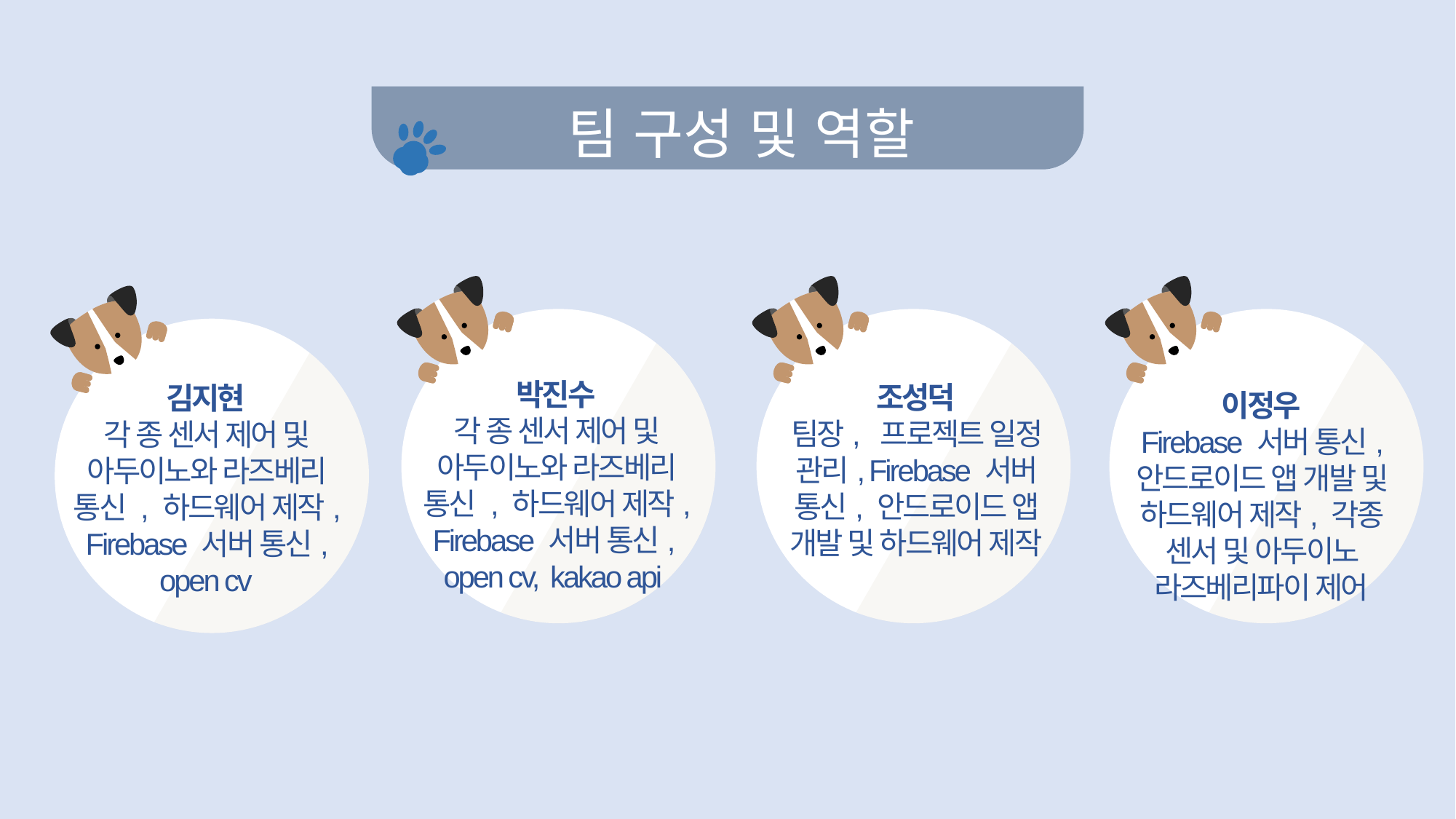

팀 구성 및 역할

박진수
각 종 센서 제어 및 아두이노와 라즈베리 통신 , 하드웨어 제작, Firebase 서버 통신,  open cv,  kakao api
조성덕
팀장,  프로젝트 일정 관리, Firebase 서버 통신, 안드로이드 앱 개발 및 하드웨어 제작
김지현
각 종 센서 제어 및 아두이노와 라즈베리 통신 , 하드웨어 제작, Firebase 서버 통신, open cv
이정우
Firebase 서버 통신, 안드로이드 앱 개발 및 하드웨어 제작, 각종 센서 및 아두이노 라즈베리파이 제어